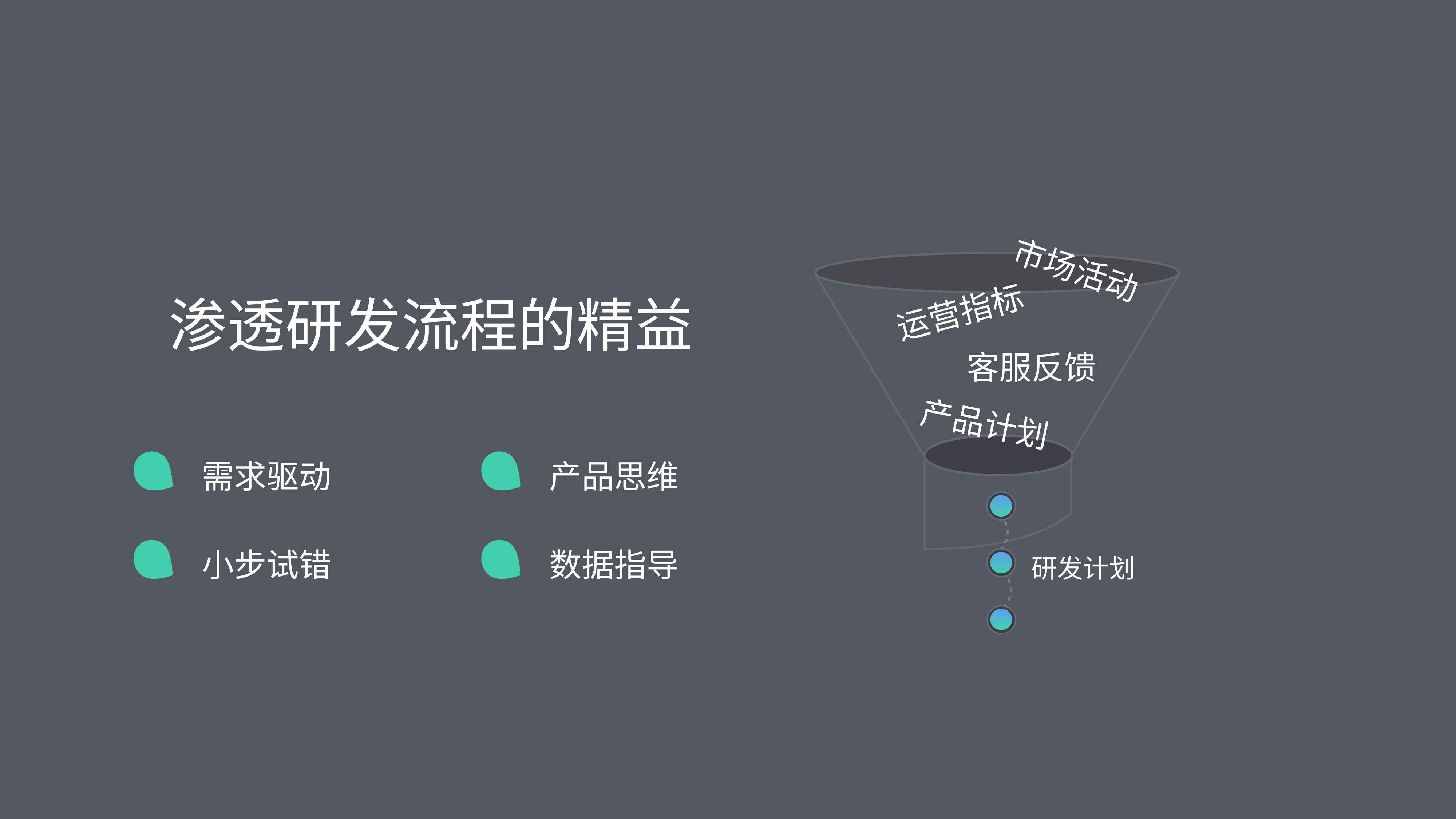

市场活动

运营指标
客服反馈
产品计划

研发计划

渗透研发流程的精益

需求驱动
产品思维

小步试错
数据指导